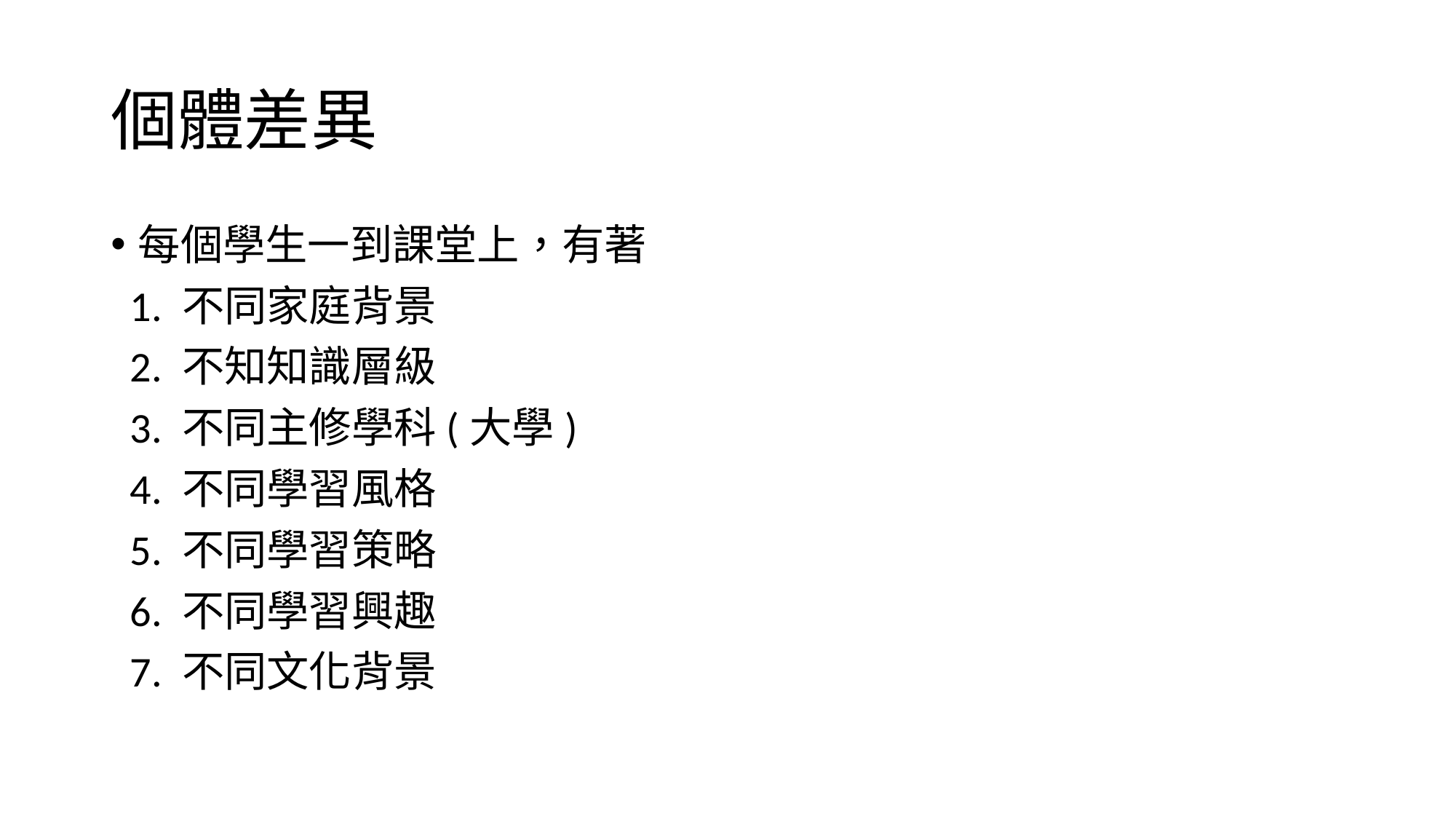

# 個體差異
每個學生一到課堂上，有著
  1. 不同家庭背景
  2. 不知知識層級
  3. 不同主修學科(大學)
  4. 不同學習風格
  5. 不同學習策略
  6. 不同學習興趣
  7. 不同文化背景